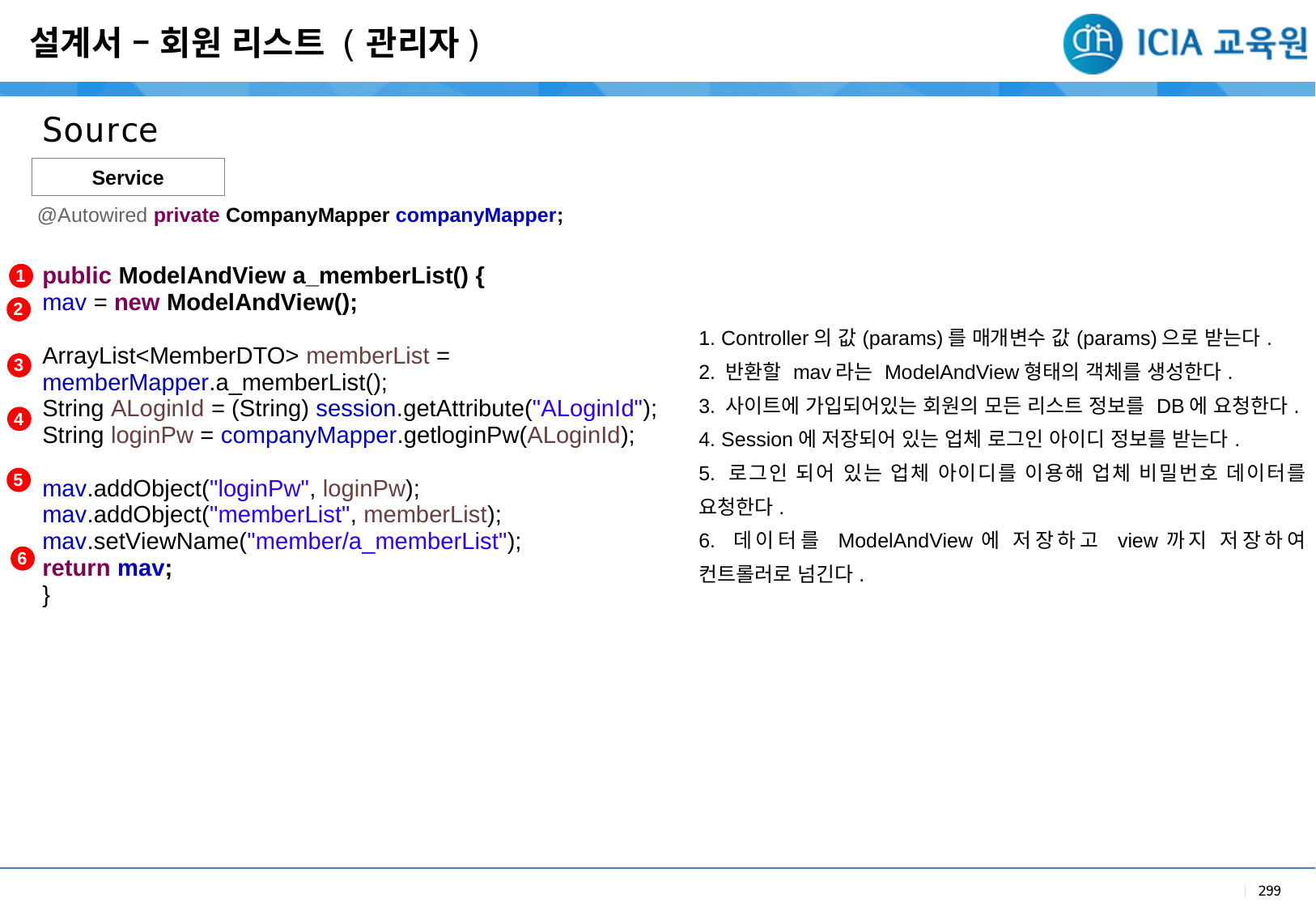

설계서 – 회원 리스트 (관리자)
Source
Service
@Autowired private CompanyMapper companyMapper;
|  |
| --- |
| 1. Controller의 값(params)를 매개변수 값(params)으로 받는다. 2. 반환할 mav라는 ModelAndView형태의 객체를 생성한다. 3. 사이트에 가입되어있는 회원의 모든 리스트 정보를 DB에 요청한다. 4. Session에 저장되어 있는 업체 로그인 아이디 정보를 받는다. 5. 로그인 되어 있는 업체 아이디를 이용해 업체 비밀번호 데이터를 요청한다. 6. 데이터를 ModelAndView에 저장하고 view까지 저장하여 컨트롤러로 넘긴다. |
1

| public ModelAndView a\_memberList() { mav = new ModelAndView(); ArrayList<MemberDTO> memberList = memberMapper.a\_memberList(); String ALoginId = (String) session.getAttribute("ALoginId"); String loginPw = companyMapper.getloginPw(ALoginId); mav.addObject("loginPw", loginPw); mav.addObject("memberList", memberList); mav.setViewName("member/a\_memberList"); return mav; } |
| --- |
2

3

4

5

6